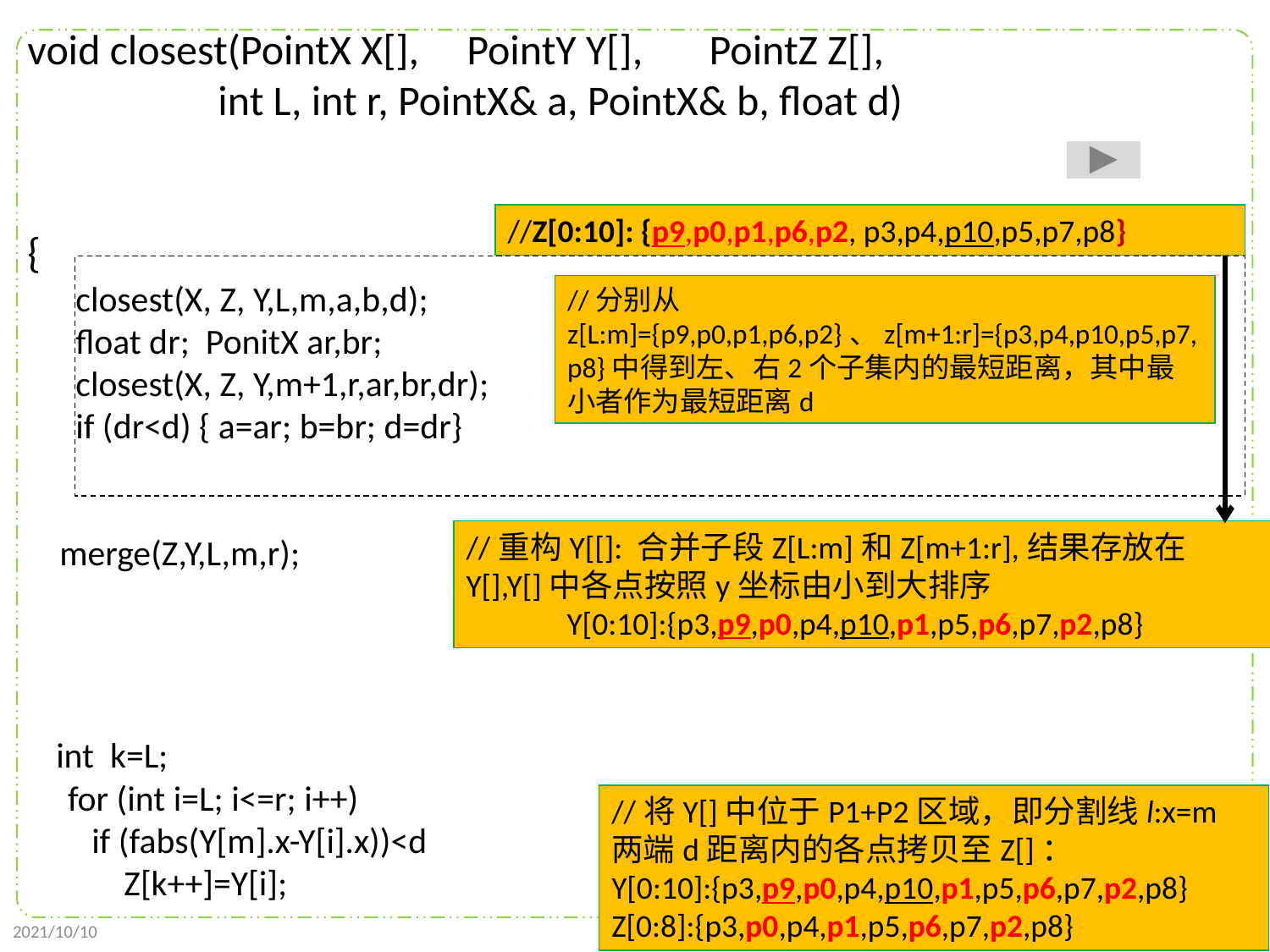

void closest(PointX X[],     PointY Y[],       PointZ Z[],
                    int L, int r, PointX& a, PointX& b, float d)

{
      closest(X, Z, Y,L,m,a,b,d);
      float dr;  PonitX ar,br;
      closest(X, Z, Y,m+1,r,ar,br,dr);
      if (dr<d) { a=ar; b=br; d=dr}

    merge(Z,Y,L,m,r);

   int  k=L;
     for (int i=L; i<=r; i++)
        if (fabs(Y[m].x-Y[i].x))<d
            Z[k++]=Y[i];

}

//Z[0:10]: {p9,p0,p1,p6,p2, p3,p4,p10,p5,p7,p8}

//分别从z[L:m]={p9,p0,p1,p6,p2}、z[m+1:r]={p3,p4,p10,p5,p7,p8}中得到左、右2个子集内的最短距离，其中最小者作为最短距离d
//重构Y[[]: 合并子段Z[L:m]和Z[m+1:r],结果存放在Y[],Y[]中各点按照y坐标由小到大排序
              Y[0:10]:{p3,p9,p0,p4,p10,p1,p5,p6,p7,p2,p8}
//将Y[]中位于P1+P2区域，即分割线l:x=m两端d距离内的各点拷贝至Z[]：
Y[0:10]:{p3,p9,p0,p4,p10,p1,p5,p6,p7,p2,p8}
Z[0:8]:{p3,p0,p4,p1,p5,p6,p7,p2,p8}

2021/10/10
149